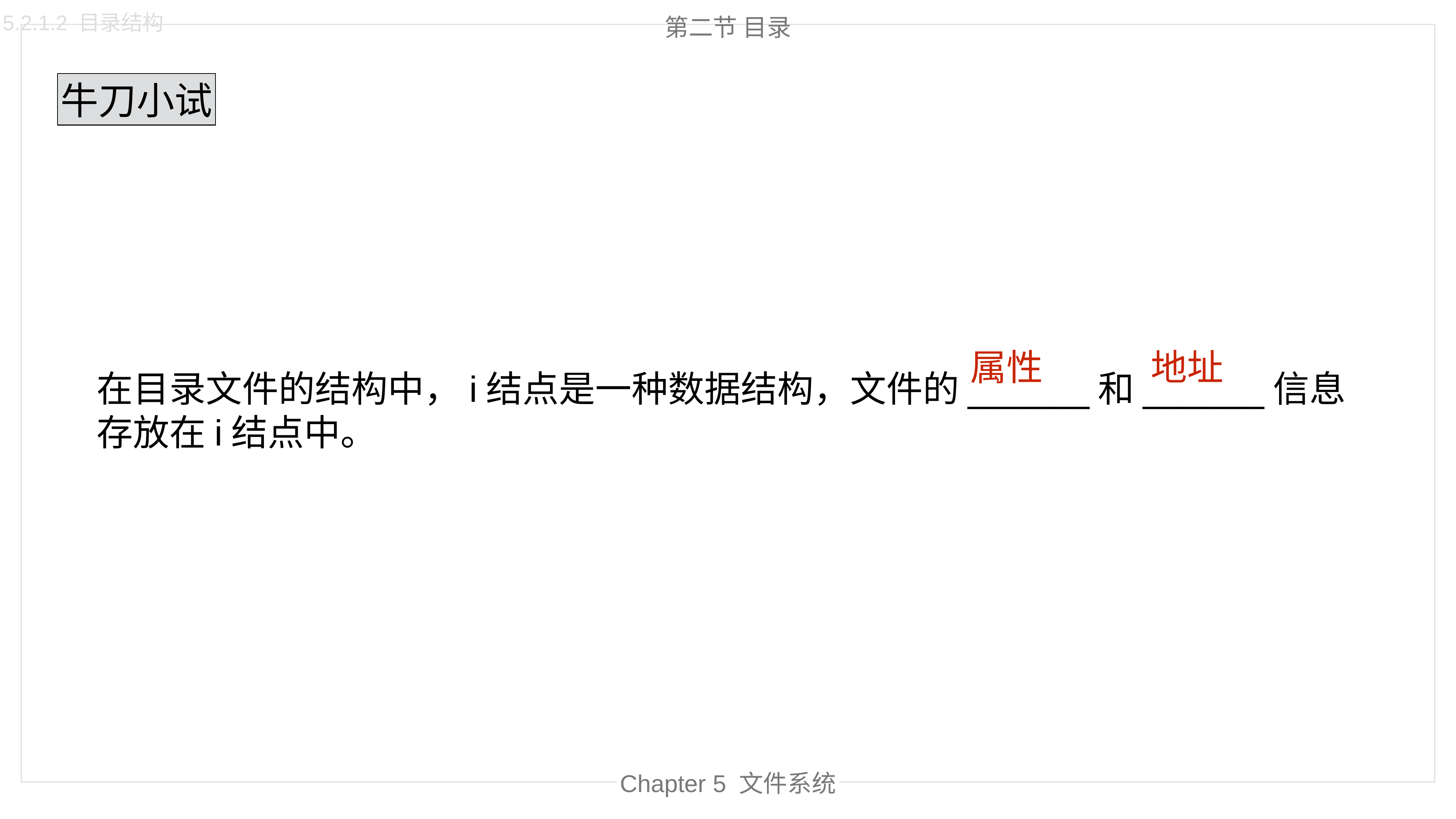

5.2.1.2 目录结构
第二节 目录

牛刀小试
属性
地址
在目录文件的结构中，i结点是一种数据结构，文件的______和______信息存放在i结点中。
Chapter 4 内存管理
Chapter 5 文件系统